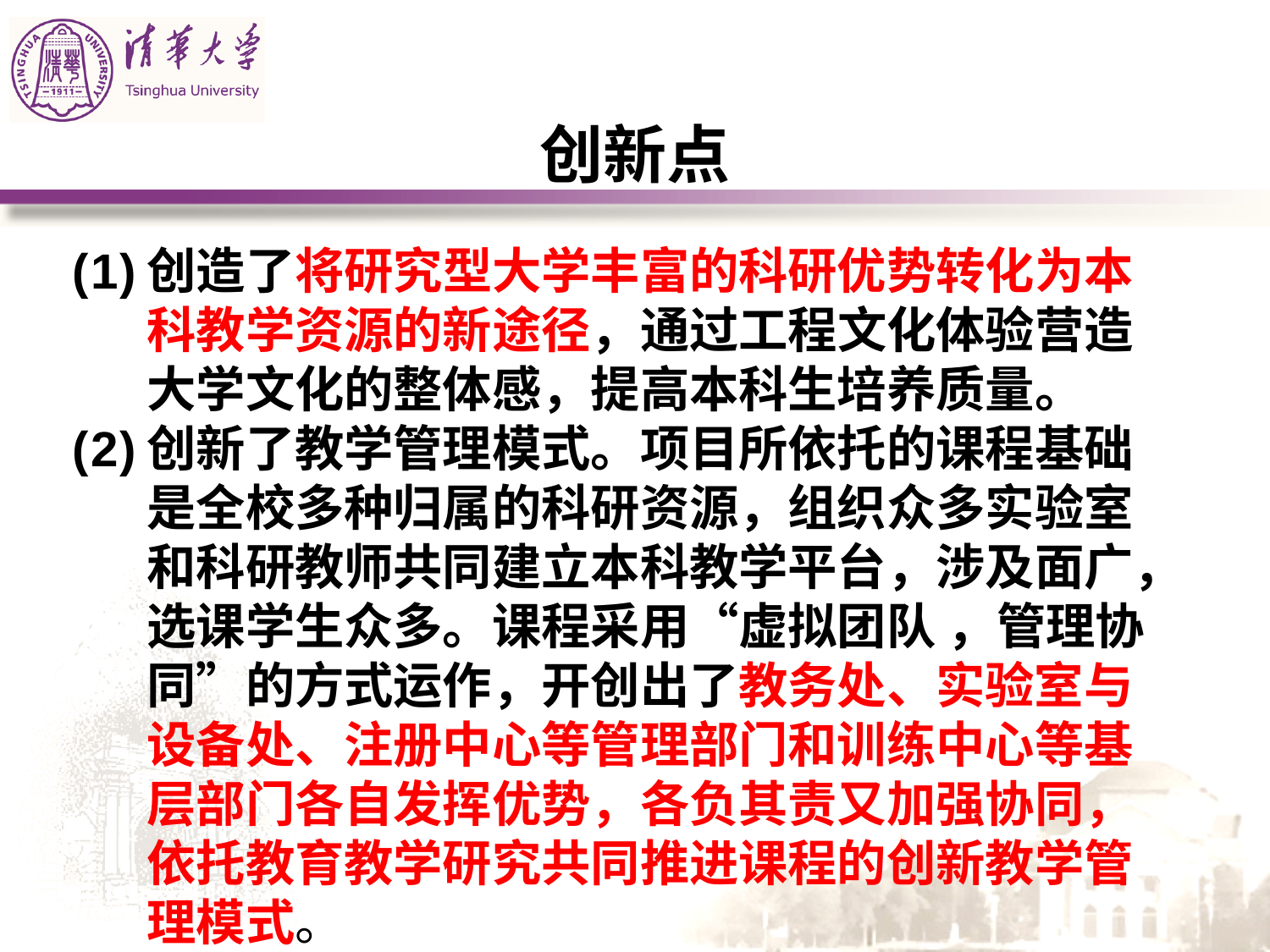

# 创新点

创造了将研究型大学丰富的科研优势转化为本科教学资源的新途径，通过工程文化体验营造大学文化的整体感，提高本科生培养质量。
创新了教学管理模式。项目所依托的课程基础是全校多种归属的科研资源，组织众多实验室和科研教师共同建立本科教学平台，涉及面广，选课学生众多。课程采用“虚拟团队 ，管理协同”的方式运作，开创出了教务处、实验室与设备处、注册中心等管理部门和训练中心等基层部门各自发挥优势，各负其责又加强协同，依托教育教学研究共同推进课程的创新教学管理模式。